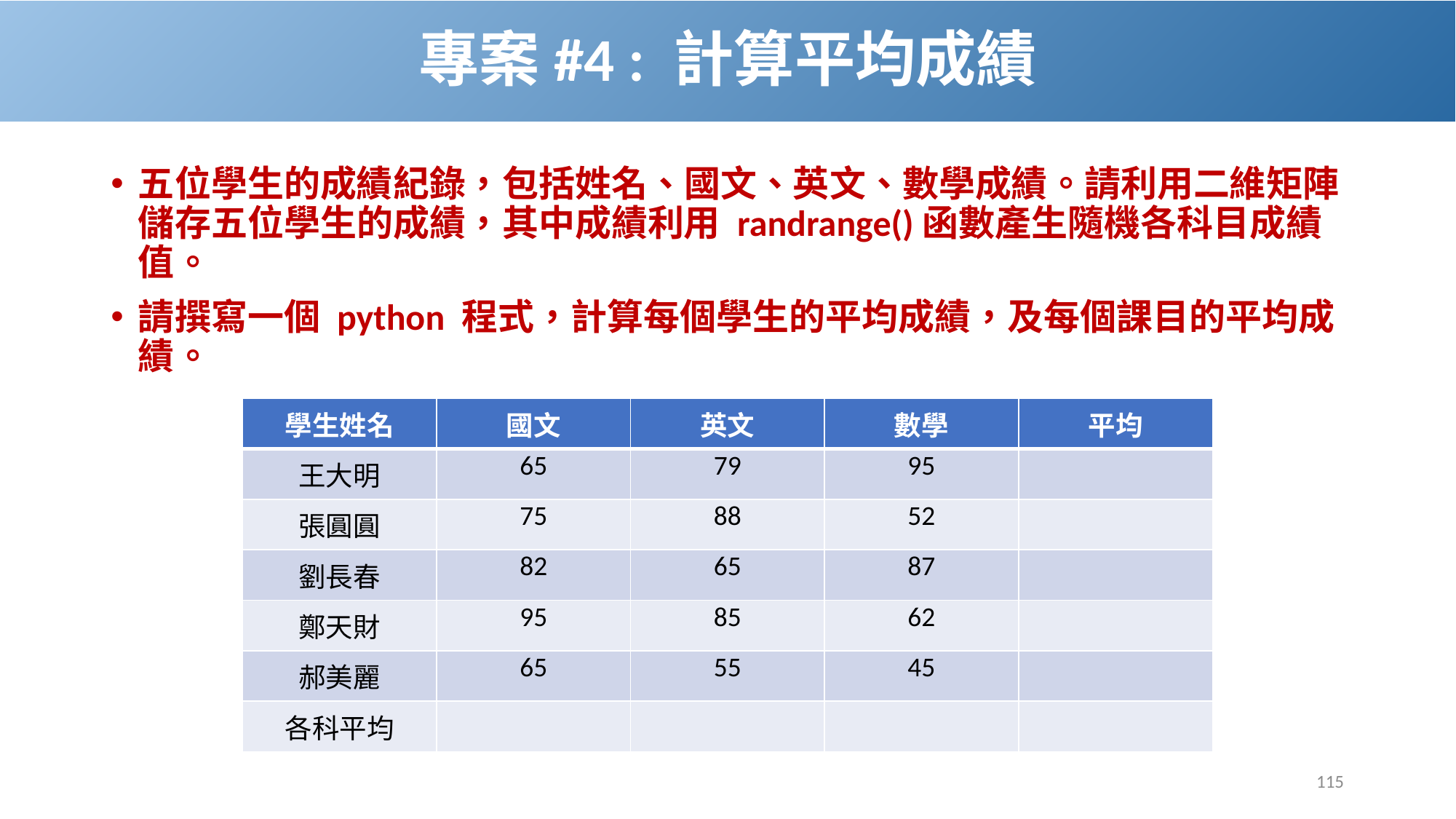

# 專案#4 : 計算平均成績
五位學生的成績紀錄，包括姓名、國文、英文、數學成績。請利用二維矩陣儲存五位學生的成績，其中成績利用 randrange()函數產生隨機各科目成績值。
請撰寫一個 python 程式，計算每個學生的平均成績，及每個課目的平均成績。
| 學生姓名 | 國文 | 英文 | 數學 | 平均 |
| --- | --- | --- | --- | --- |
| 王大明 | 65 | 79 | 95 |  |
| 張圓圓 | 75 | 88 | 52 |  |
| 劉長春 | 82 | 65 | 87 |  |
| 鄭天財 | 95 | 85 | 62 |  |
| 郝美麗 | 65 | 55 | 45 |  |
| 各科平均 |  |  |  |  |
115